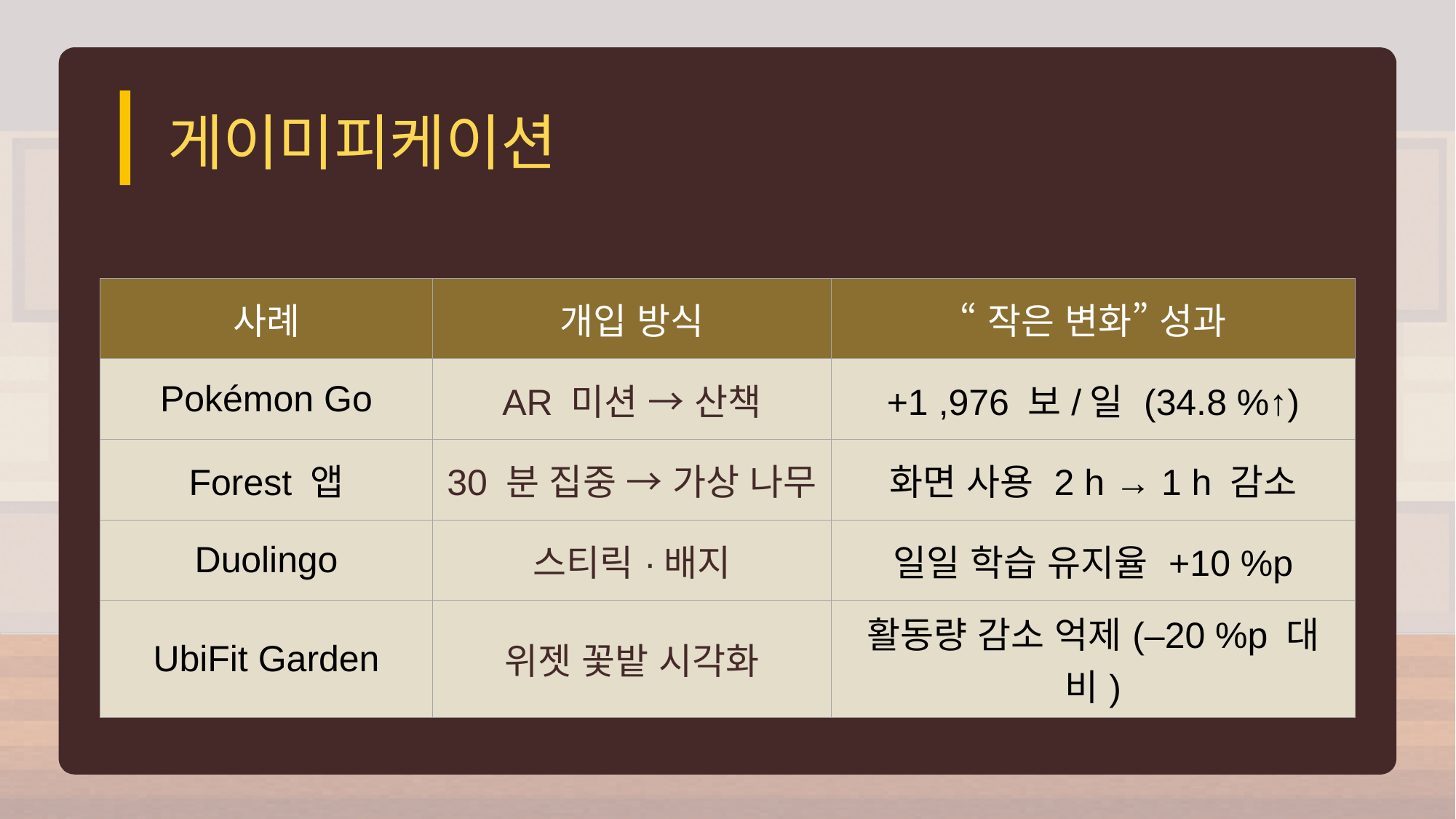

게이미피케이션
| 사례 | 개입 방식 | “작은 변화” 성과 |
| --- | --- | --- |
| Pokémon Go | AR 미션 → 산책 | +1 ,976 보/일 (34.8 %↑) |
| Forest 앱 | 30 분 집중 → 가상 나무 | 화면 사용 2 h → 1 h 감소 |
| Duolingo | 스티릭·배지 | 일일 학습 유지율 +10 %p |
| UbiFit Garden | 위젯 꽃밭 시각화 | 활동량 감소 억제(–20 %p 대비) |